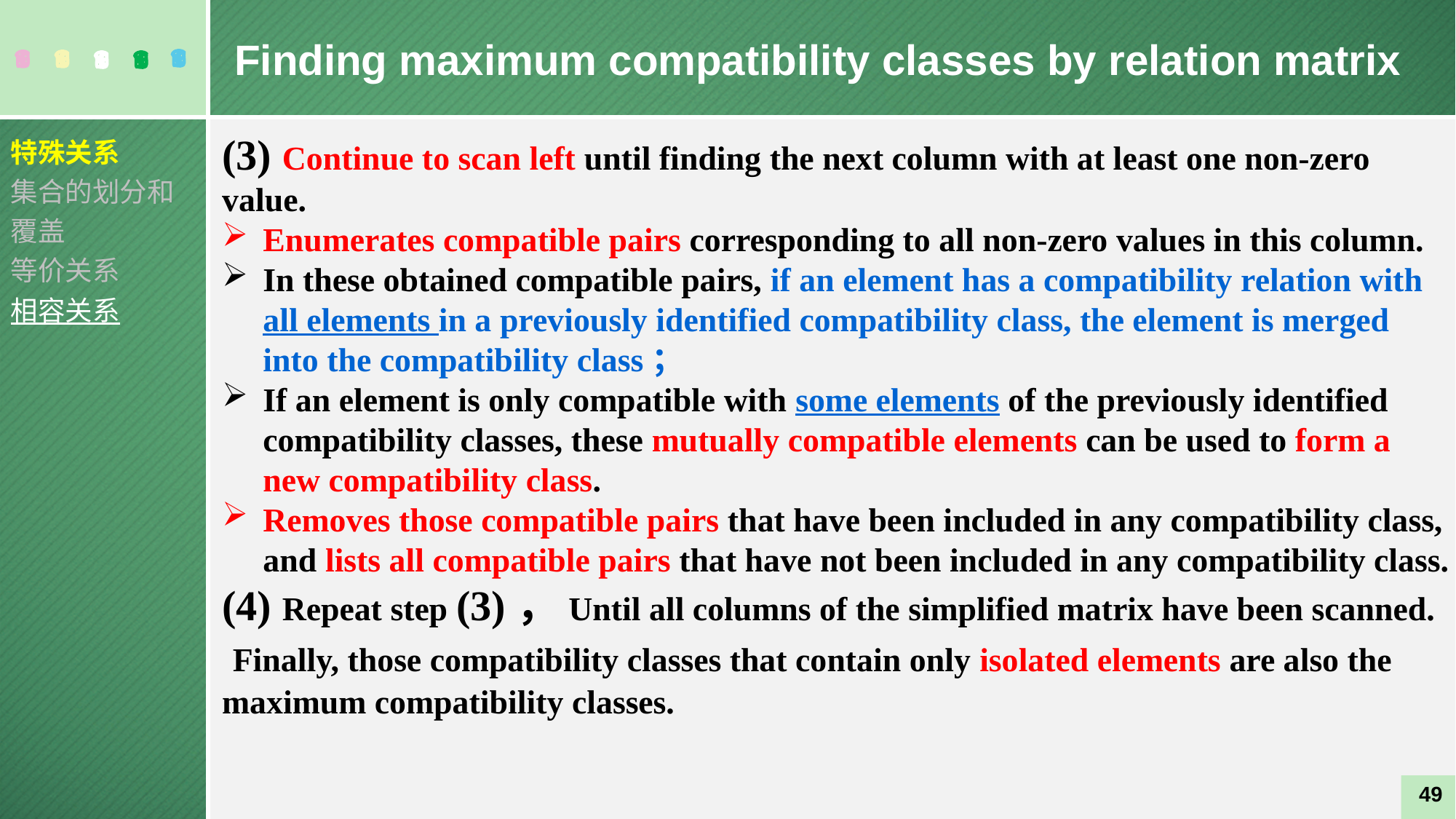

Finding maximum compatibility classes by relation matrix

(3) Continue to scan left until finding the next column with at least one non-zero value.
Enumerates compatible pairs corresponding to all non-zero values in this column.
In these obtained compatible pairs, if an element has a compatibility relation with all elements in a previously identified compatibility class, the element is merged into the compatibility class；
If an element is only compatible with some elements of the previously identified compatibility classes, these mutually compatible elements can be used to form a new compatibility class.
Removes those compatible pairs that have been included in any compatibility class, and lists all compatible pairs that have not been included in any compatibility class.
(4) Repeat step (3)，Until all columns of the simplified matrix have been scanned.
 Finally, those compatibility classes that contain only isolated elements are also the maximum compatibility classes.
特殊关系
集合的划分和覆盖
等价关系
相容关系

49